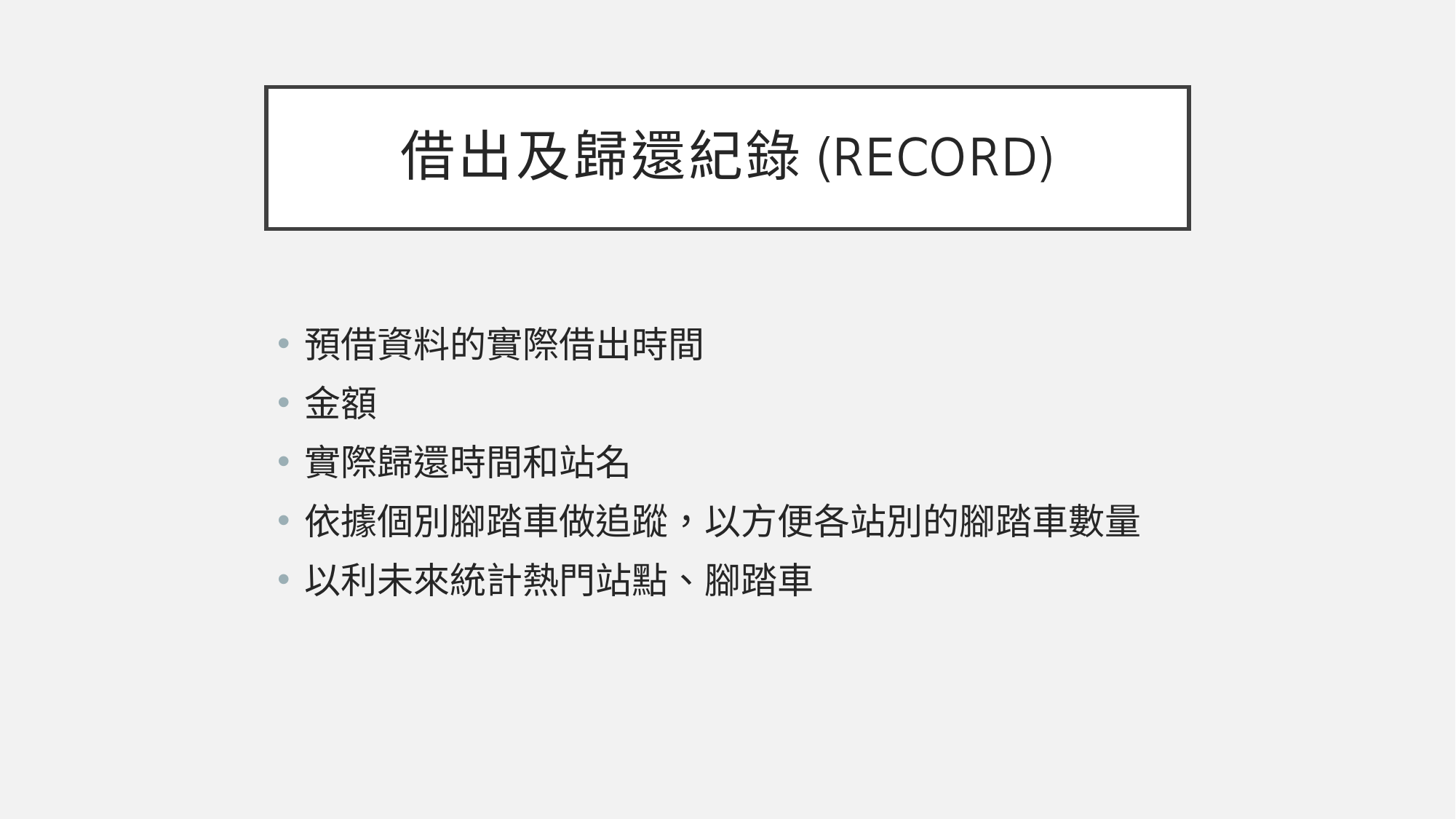

# 借出及歸還紀錄(record)

預借資料的實際借出時間
金額
實際歸還時間和站名
依據個別腳踏車做追蹤，以方便各站別的腳踏車數量
以利未來統計熱門站點、腳踏車